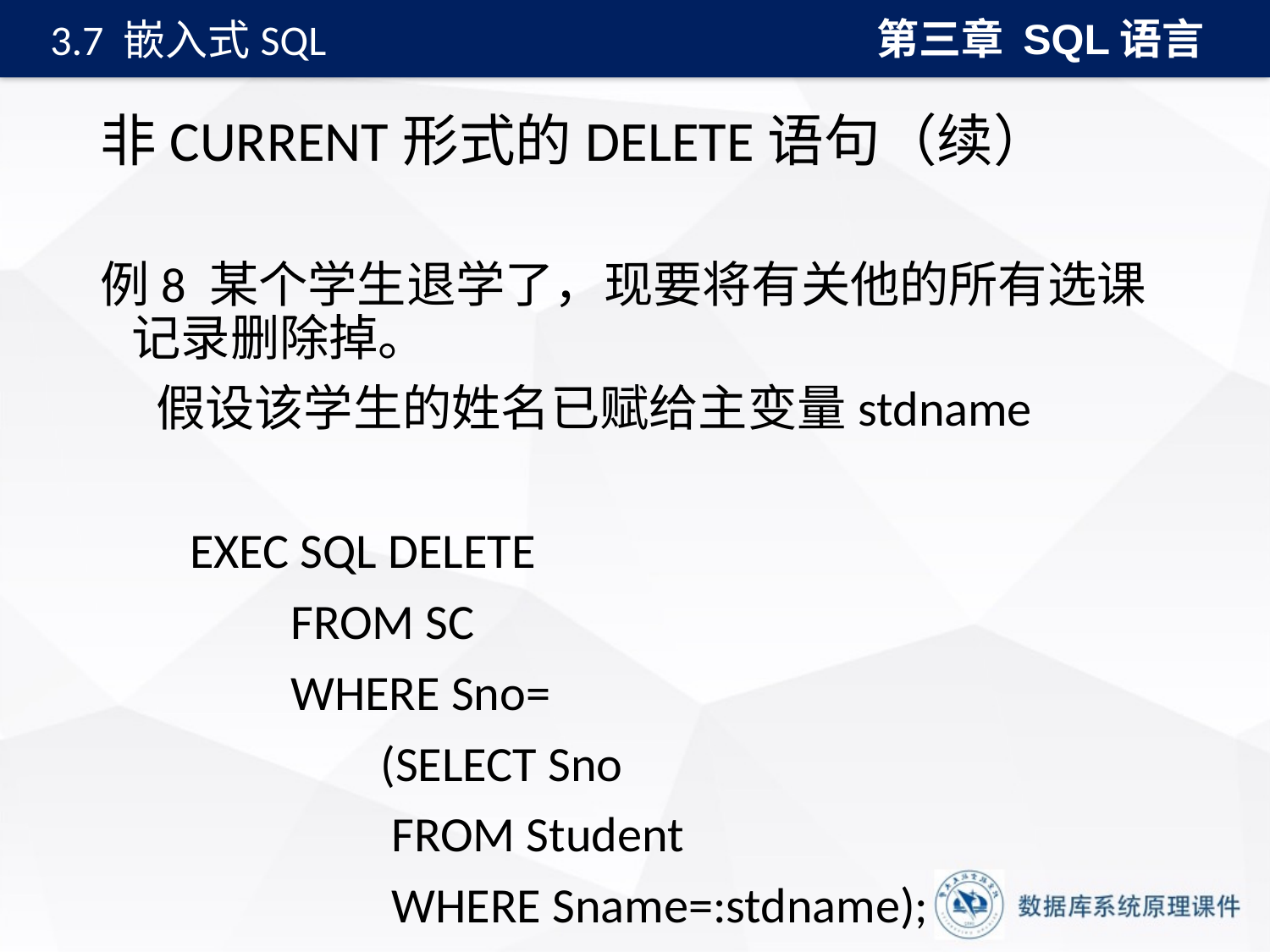

第三章 SQL语言
3.7 嵌入式SQL
# 非CURRENT形式的DELETE语句（续）
例8 某个学生退学了，现要将有关他的所有选课记录删除掉。
    假设该学生的姓名已赋给主变量stdname

        EXEC SQL DELETE
                 FROM SC
                 WHERE Sno=
                         (SELECT Sno
                          FROM Student
                          WHERE Sname=:stdname);